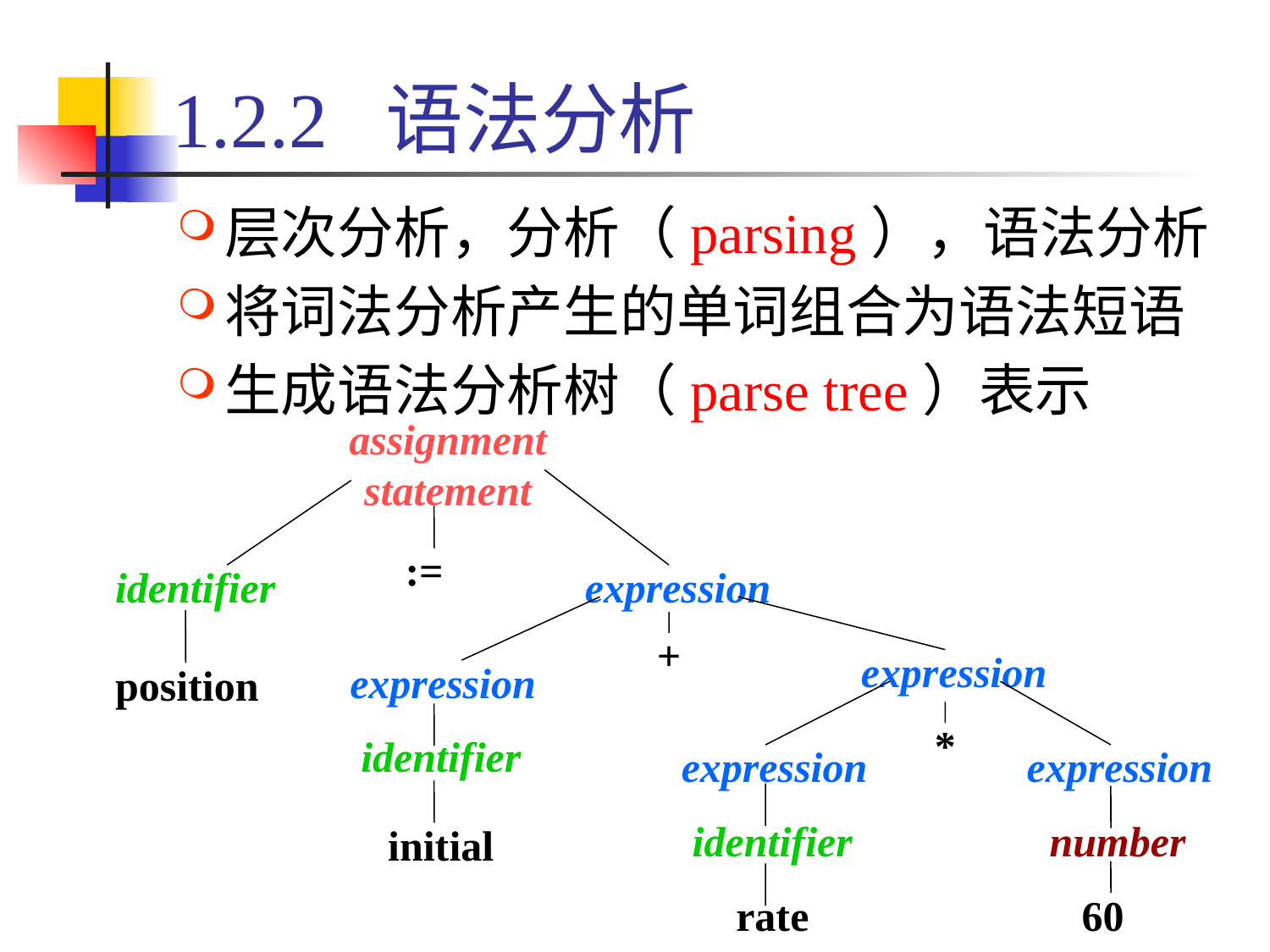

# 1.2.2  语法分析
层次分析，分析（parsing），语法分析
将词法分析产生的单词组合为语法短语
生成语法分析树（parse tree）表示
assignment statement

:=
identifier
expression

+
expression
expression
position

*
identifier
expression
expression

identifier
number
initial

rate
60